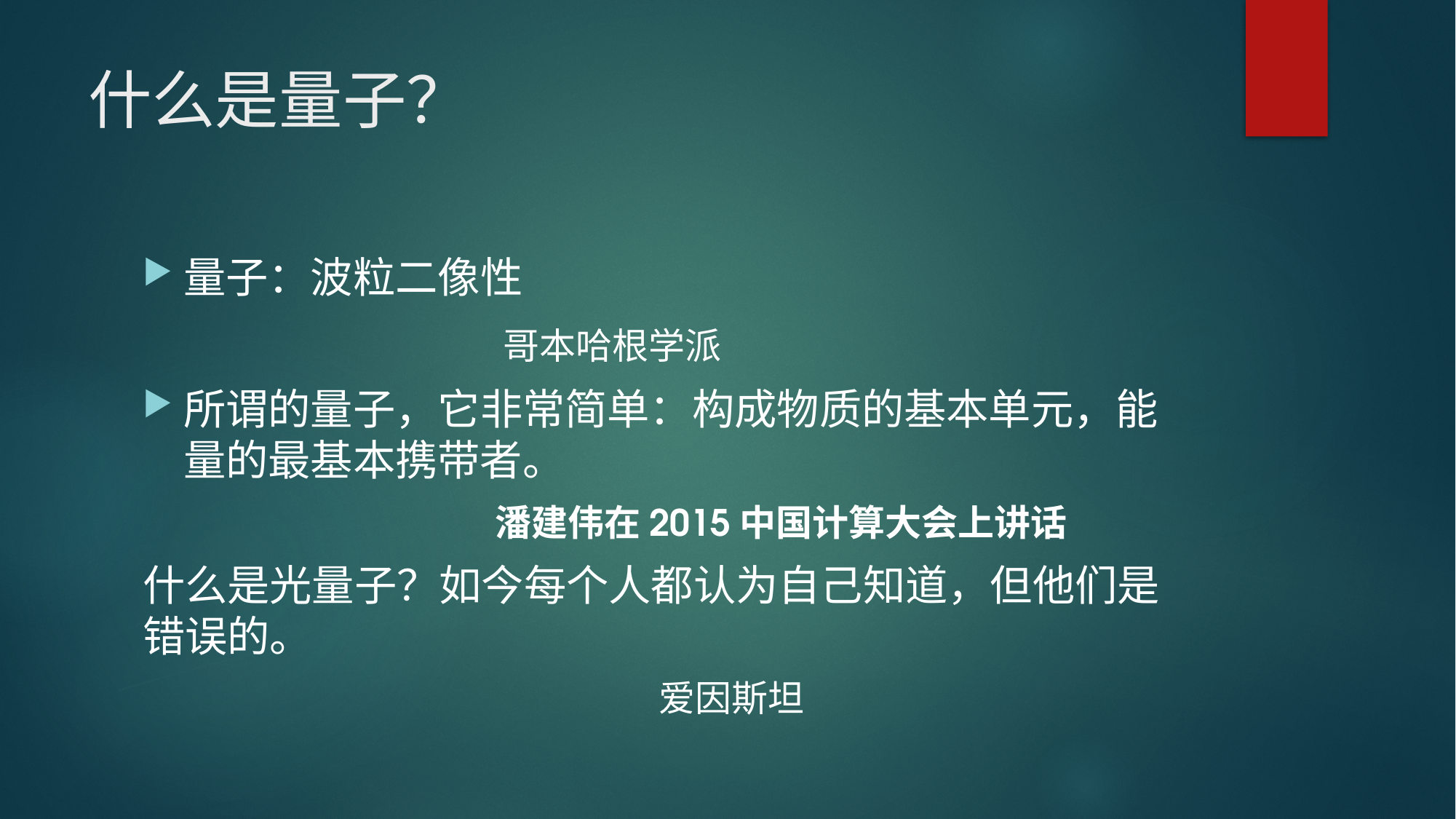

# 什么是量子？
量子：波粒二像性
                                     哥本哈根学派
所谓的量子，它非常简单：构成物质的基本单元，能量的最基本携带者。
                                          潘建伟在2015中国计算大会上讲话
什么是光量子？如今每个人都认为自己知道，但他们是错误的。
                                                              爱因斯坦